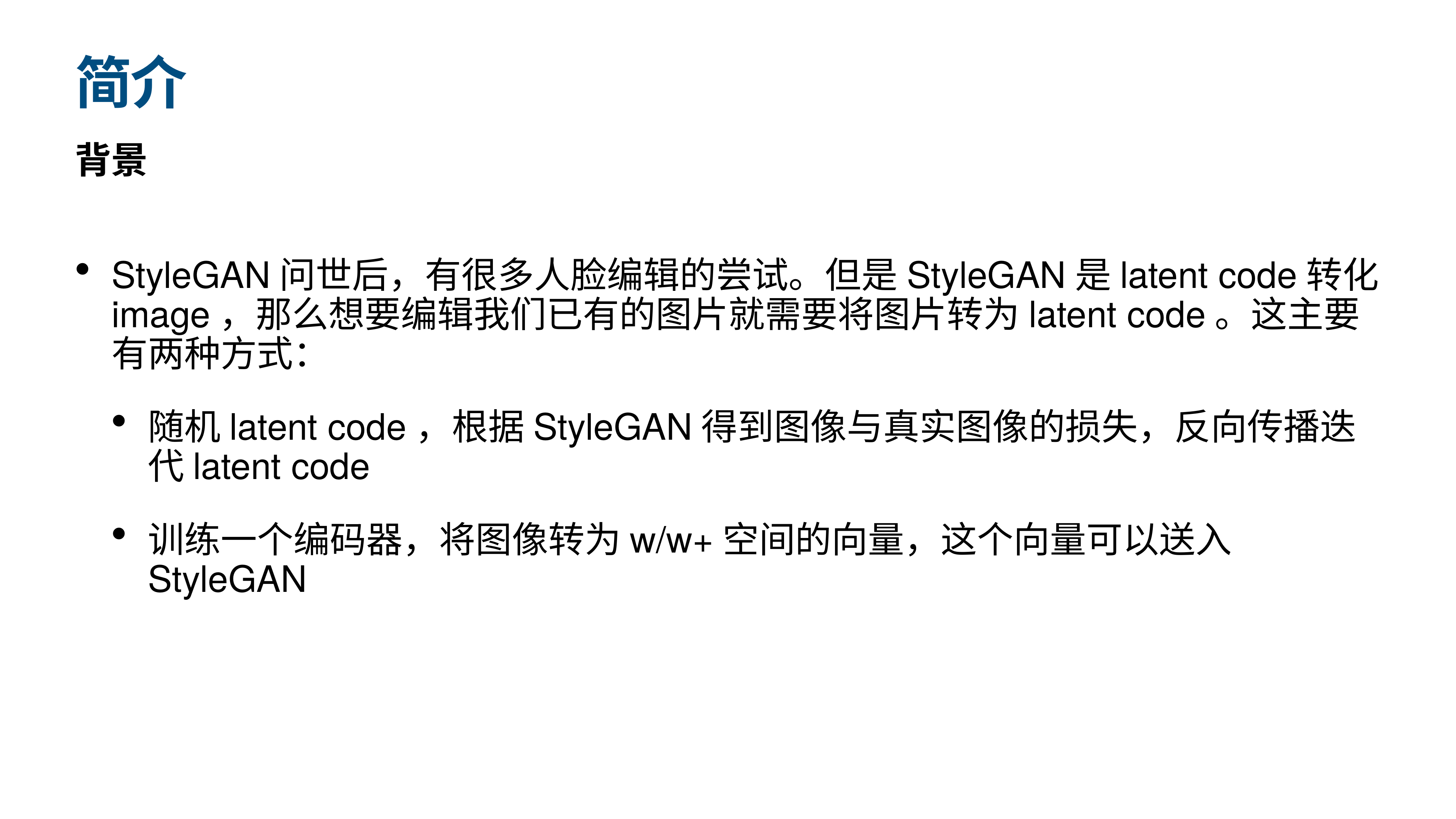

# 简介
背景
StyleGAN问世后，有很多人脸编辑的尝试。但是StyleGAN是latent code转化image，那么想要编辑我们已有的图片就需要将图片转为latent code。这主要有两种方式：
随机latent code，根据StyleGAN得到图像与真实图像的损失，反向传播迭代latent code
训练一个编码器，将图像转为w/w+空间的向量，这个向量可以送入StyleGAN